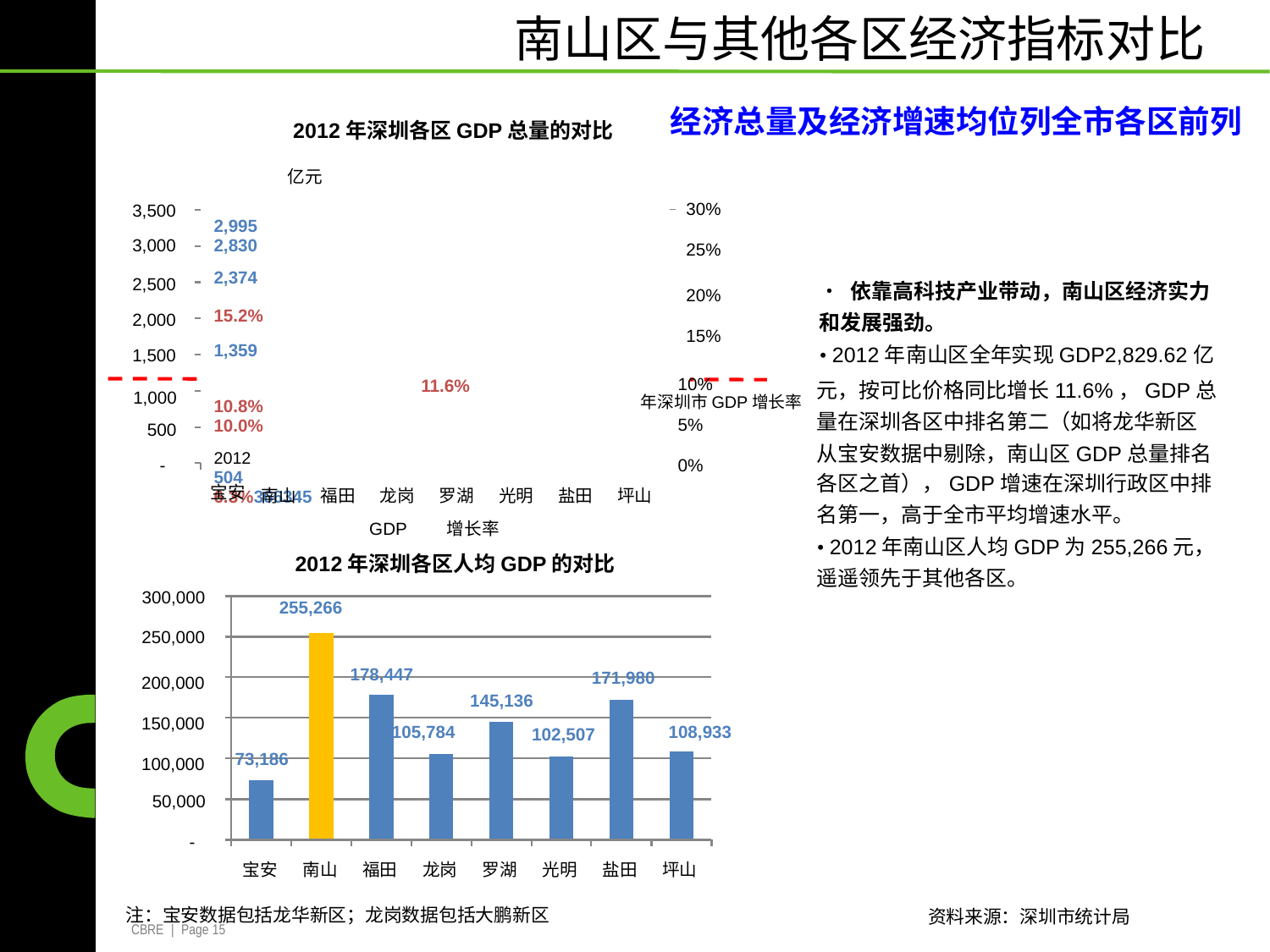

南山区与其他各区经济指标对比

经济总量及经济增速均位列全市各区前列

	30%

	25%
	2012年深圳各区GDP总量的对比

亿元
3,500
3,000

| 2,995 2,830 |
| --- |
| 2,374 |
| 15.2% |
| 1,359 |
| 11.6% 10.8% 10.0% |
| 2012 504 6.3%366345 |
|  |

2,500
2,000
1,500
• 依靠高科技产业带动，南山区经济实力
和发展强劲。
• 2012年南山区全年实现GDP2,829.62亿

20%

15%

					10%
				年深圳市GDP增长率
					5%

					0%
南山      福田      龙岗      罗湖      光明      盐田      坪山
			GDP        增长率
		2012年深圳各区人均GDP的对比

	255,266
元，按可比价格同比增长11.6%，GDP总
量在深圳各区中排名第二（如将龙华新区
从宝安数据中剔除，南山区GDP总量排名
各区之首），GDP增速在深圳行政区中排
名第一，高于全市平均增速水平。
• 2012年南山区人均GDP为255,266元，
遥遥领先于其他各区。

1,000
		500
			-

	300,000

宝安

250,000

178,447
171,980
200,000
150,000
100,000
	50,000
		-

145,136

105,784                                                108,933
102,507

73,186

宝安
南山
福田
龙岗
罗湖
光明
盐田
坪山
注：宝安数据包括龙华新区；龙岗数据包括大鹏新区
	CBRE  |  Page 15
资料来源：深圳市统计局